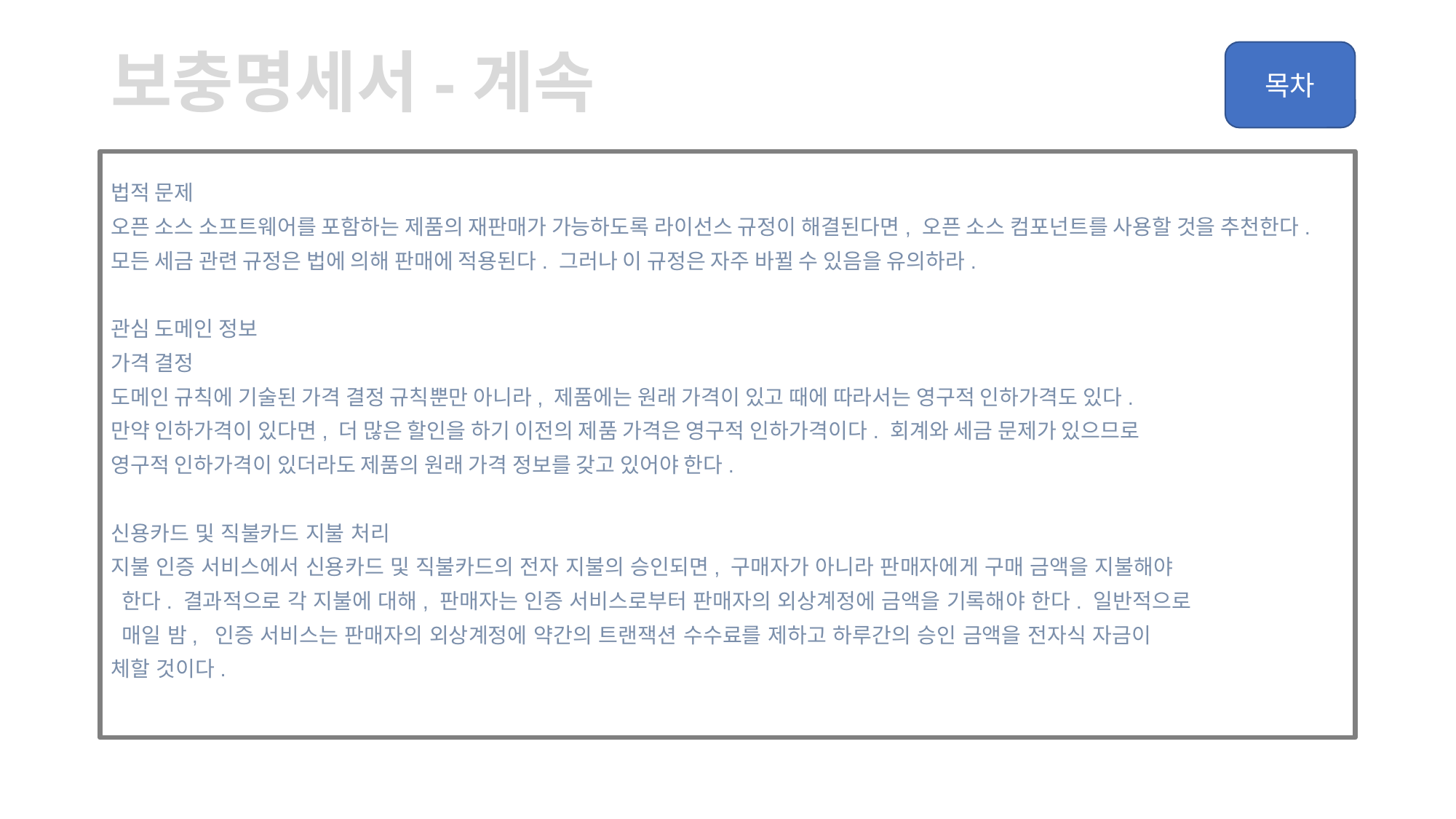

# 보충명세서-계속

법적 문제
오픈 소스 소프트웨어를 포함하는 제품의 재판매가 가능하도록 라이선스 규정이 해결된다면, 오픈 소스 컴포넌트를 사용할 것을 추천한다.
모든 세금 관련 규정은 법에 의해 판매에 적용된다. 그러나 이 규정은 자주 바뀔 수 있음을 유의하라.

관심 도메인 정보
가격 결정
도메인 규칙에 기술된 가격 결정 규칙뿐만 아니라, 제품에는 원래 가격이 있고 때에 따라서는 영구적 인하가격도 있다.
만약 인하가격이 있다면, 더 많은 할인을 하기 이전의 제품 가격은 영구적 인하가격이다. 회계와 세금 문제가 있으므로
영구적 인하가격이 있더라도 제품의 원래 가격 정보를 갖고 있어야 한다.

신용카드 및 직불카드 지불 처리
지불 인증 서비스에서 신용카드 및 직불카드의 전자 지불의 승인되면, 구매자가 아니라 판매자에게 구매 금액을 지불해야
 한다. 결과적으로 각 지불에 대해, 판매자는 인증 서비스로부터 판매자의 외상계정에 금액을 기록해야 한다. 일반적으로
 매일 밤,  인증 서비스는 판매자의 외상계정에 약간의 트랜잭션 수수료를 제하고 하루간의 승인 금액을 전자식 자금이
체할 것이다.